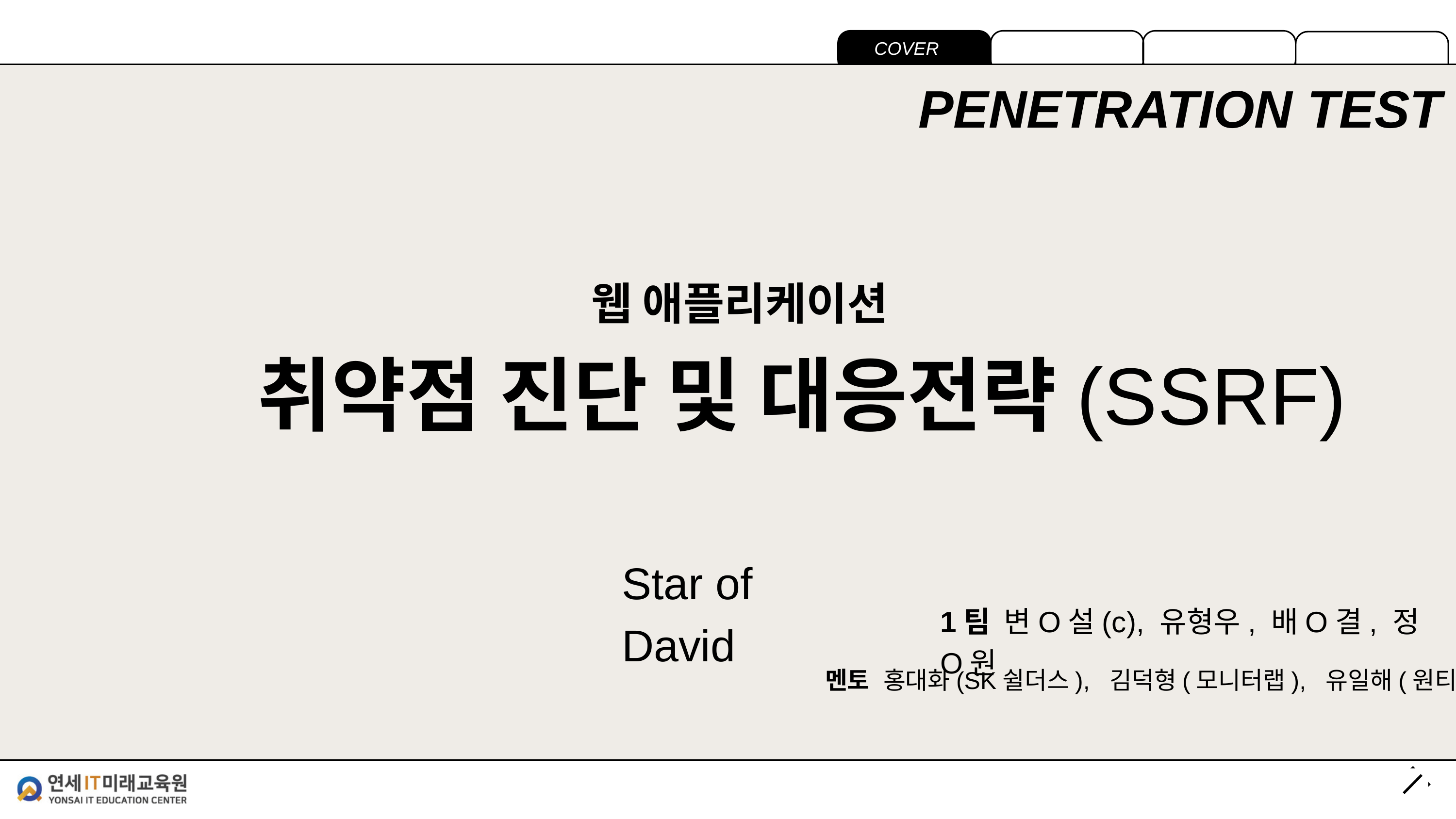

COVER

PENETRATION TEST
웹 애플리케이션
취약점 진단 및 대응전략(SSRF)
Star of David
1팀  변O설(c), 유형우, 배O결, 정O원
멘토  홍대화(SK쉴더스),  김덕형(모니터랩),  유일해(원티드랩)